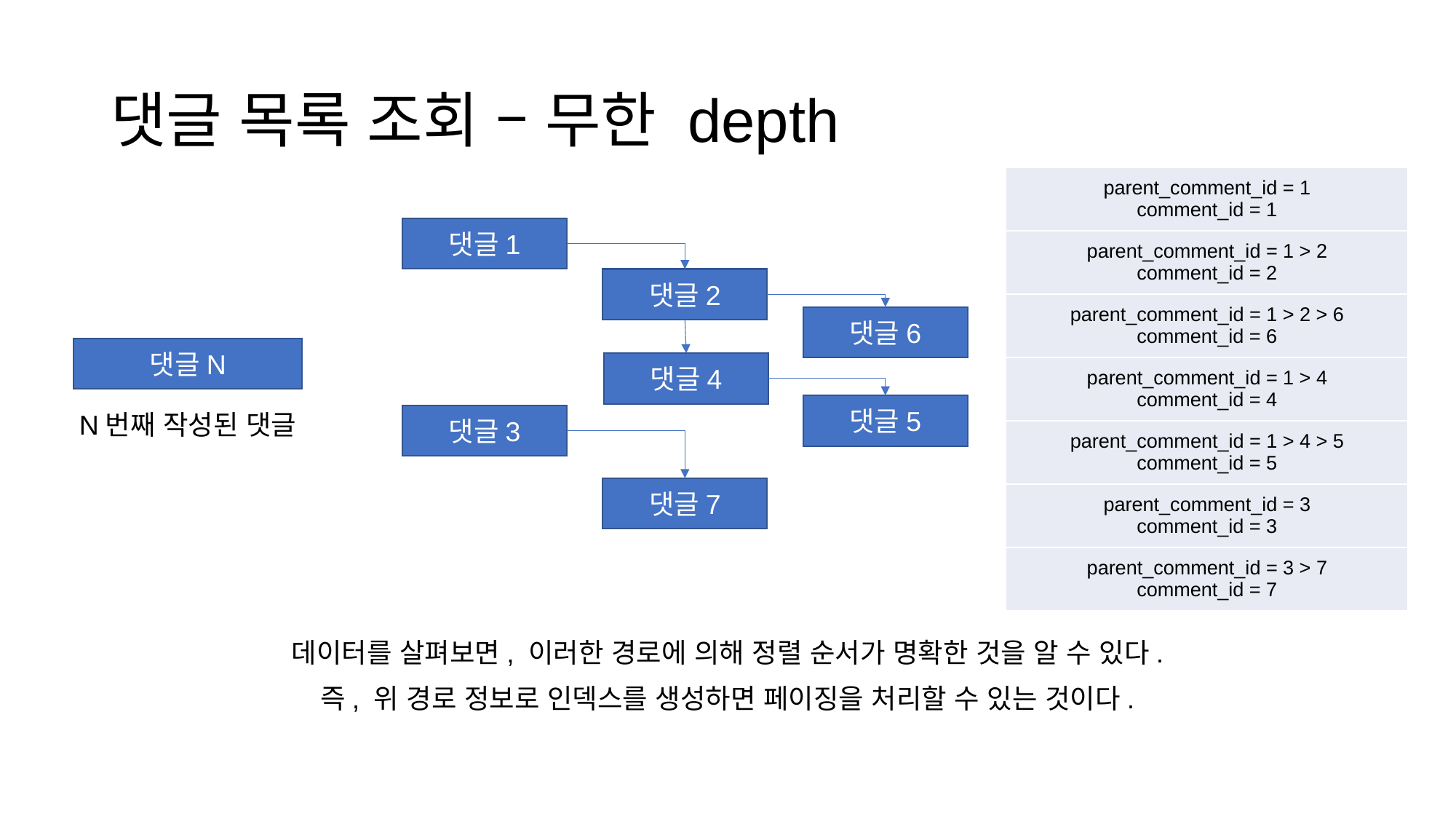

# 댓글 목록 조회 – 무한 depth
| parent\_comment\_id = 1 comment\_id = 1 |
| --- |
| parent\_comment\_id = 1 > 2 comment\_id = 2 |
| parent\_comment\_id = 1 > 2 > 6 comment\_id = 6 |
| parent\_comment\_id = 1 > 4 comment\_id = 4 |
| parent\_comment\_id = 1 > 4 > 5 comment\_id = 5 |
| parent\_comment\_id = 3 comment\_id = 3 |
| parent\_comment\_id = 3 > 7 comment\_id = 7 |
댓글1
댓글2
댓글6
댓글N
댓글4
댓글5
N번째 작성된 댓글
댓글3
댓글7
데이터를 살펴보면, 이러한 경로에 의해 정렬 순서가 명확한 것을 알 수 있다.
즉, 위 경로 정보로 인덱스를 생성하면 페이징을 처리할 수 있는 것이다.